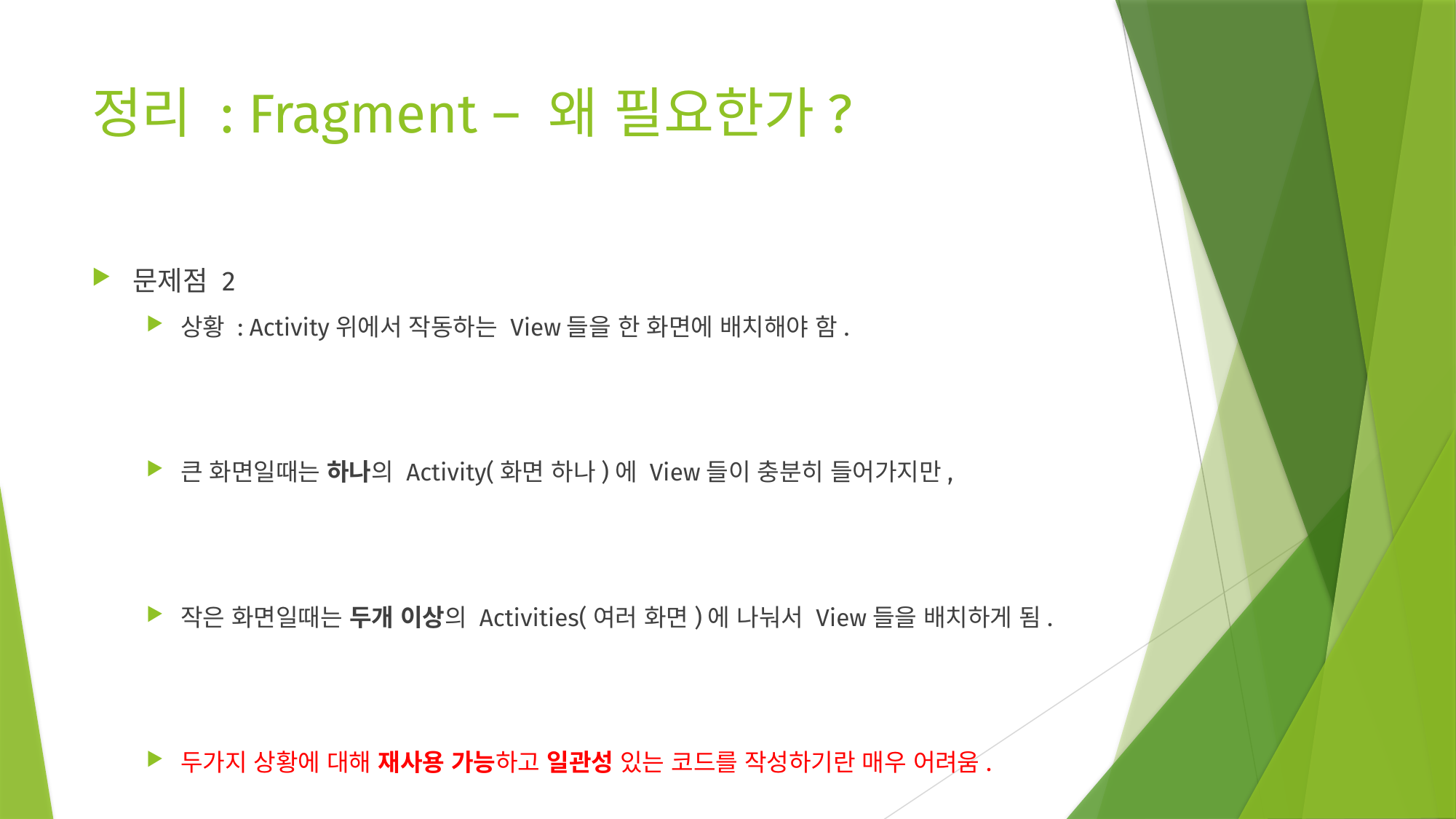

# 정리 : Fragment – 왜 필요한가?
문제점 2
상황 : Activity위에서 작동하는 View들을 한 화면에 배치해야 함.

큰 화면일때는 하나의 Activity(화면 하나)에 View들이 충분히 들어가지만,

작은 화면일때는 두개 이상의 Activities(여러 화면)에 나눠서 View들을 배치하게 됨.

두가지 상황에 대해 재사용 가능하고 일관성 있는 코드를 작성하기란 매우 어려움.